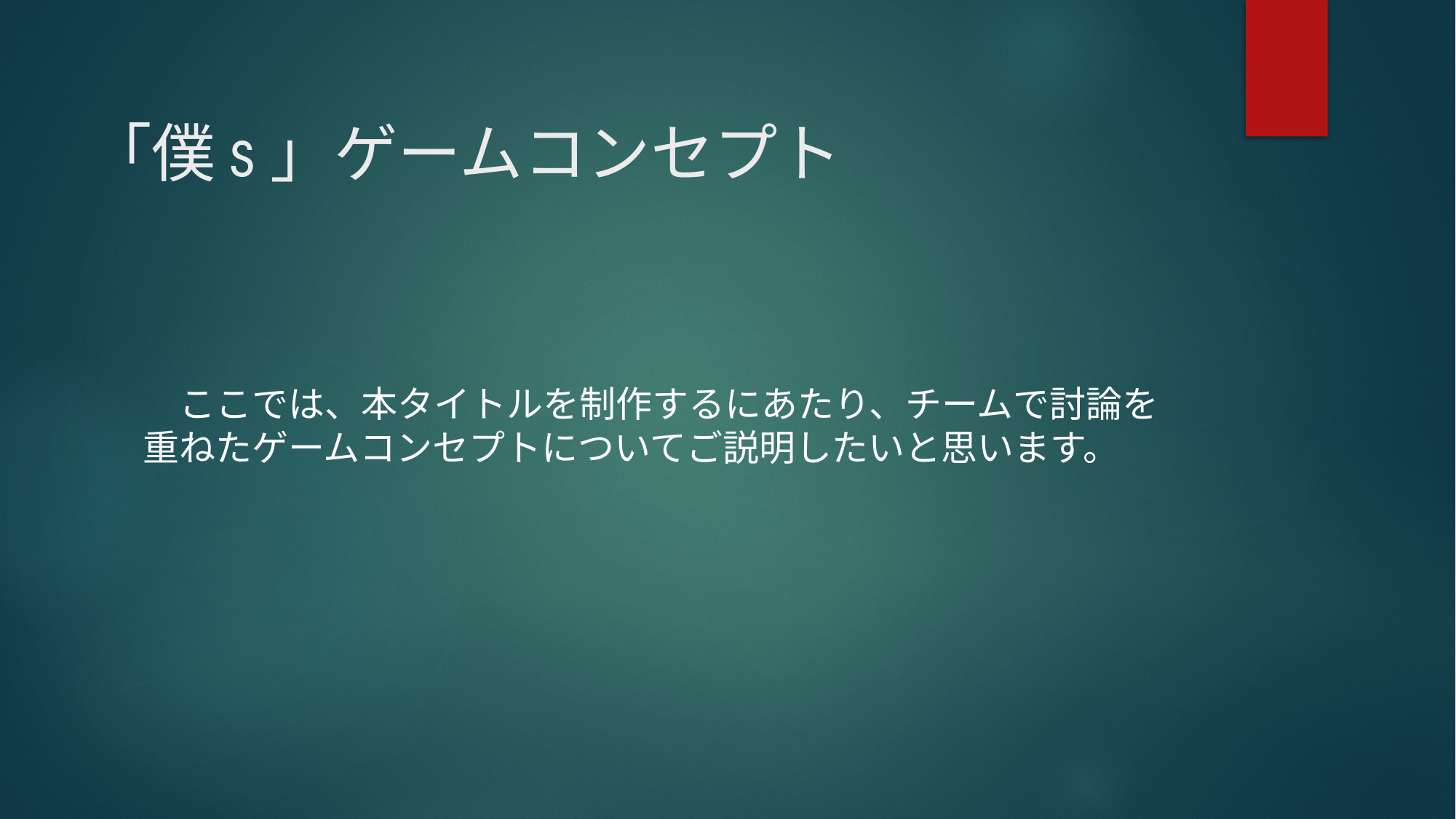

# 「僕s」ゲームコンセプト
　ここでは、本タイトルを制作するにあたり、チームで討論を重ねたゲームコンセプトについてご説明したいと思います。